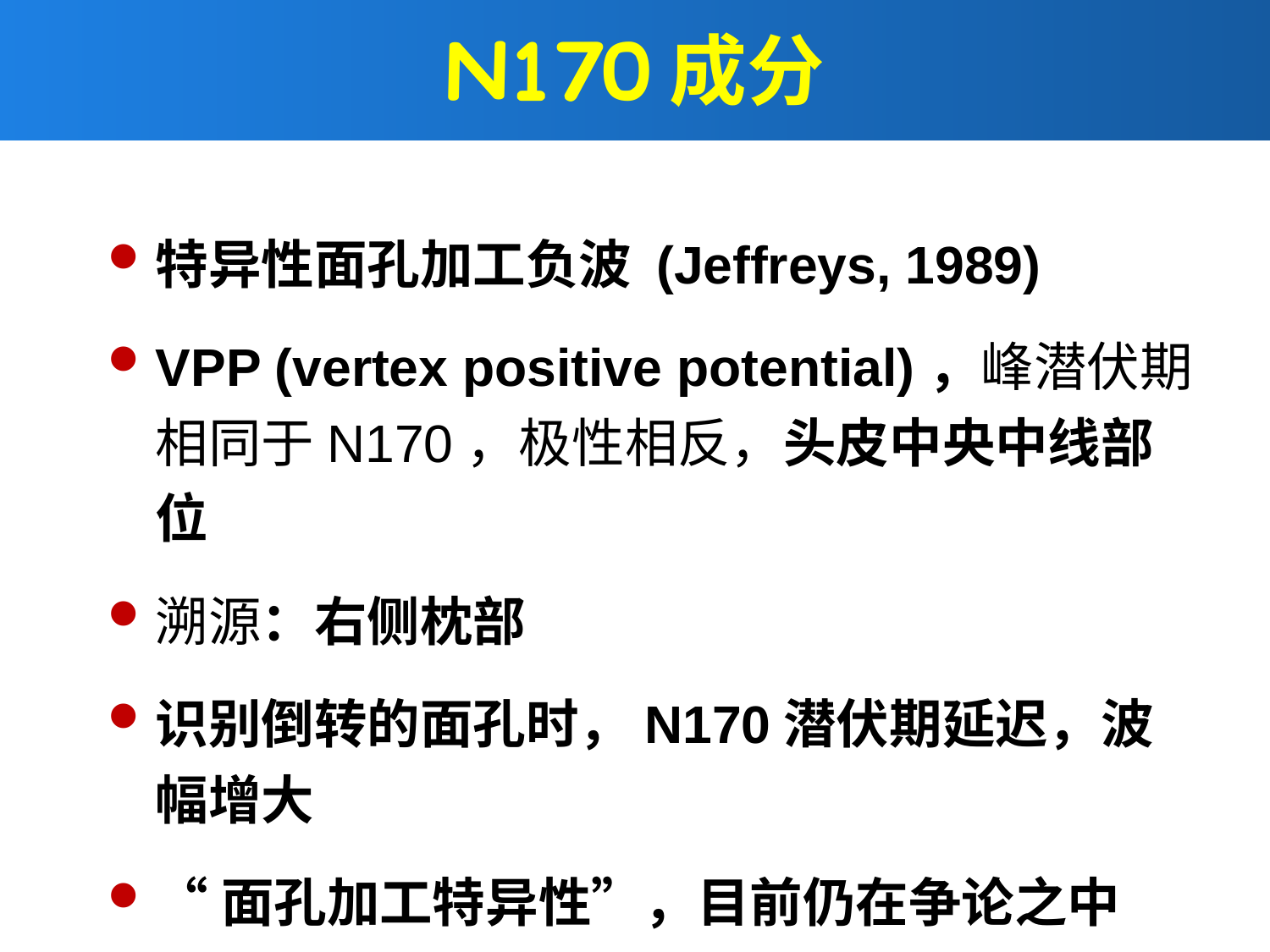

# N170成分
特异性面孔加工负波 (Jeffreys, 1989)
VPP (vertex positive potential)，峰潜伏期相同于N170，极性相反，头皮中央中线部位
溯源：右侧枕部
识别倒转的面孔时，N170潜伏期延迟，波幅增大
“面孔加工特异性”，目前仍在争论之中